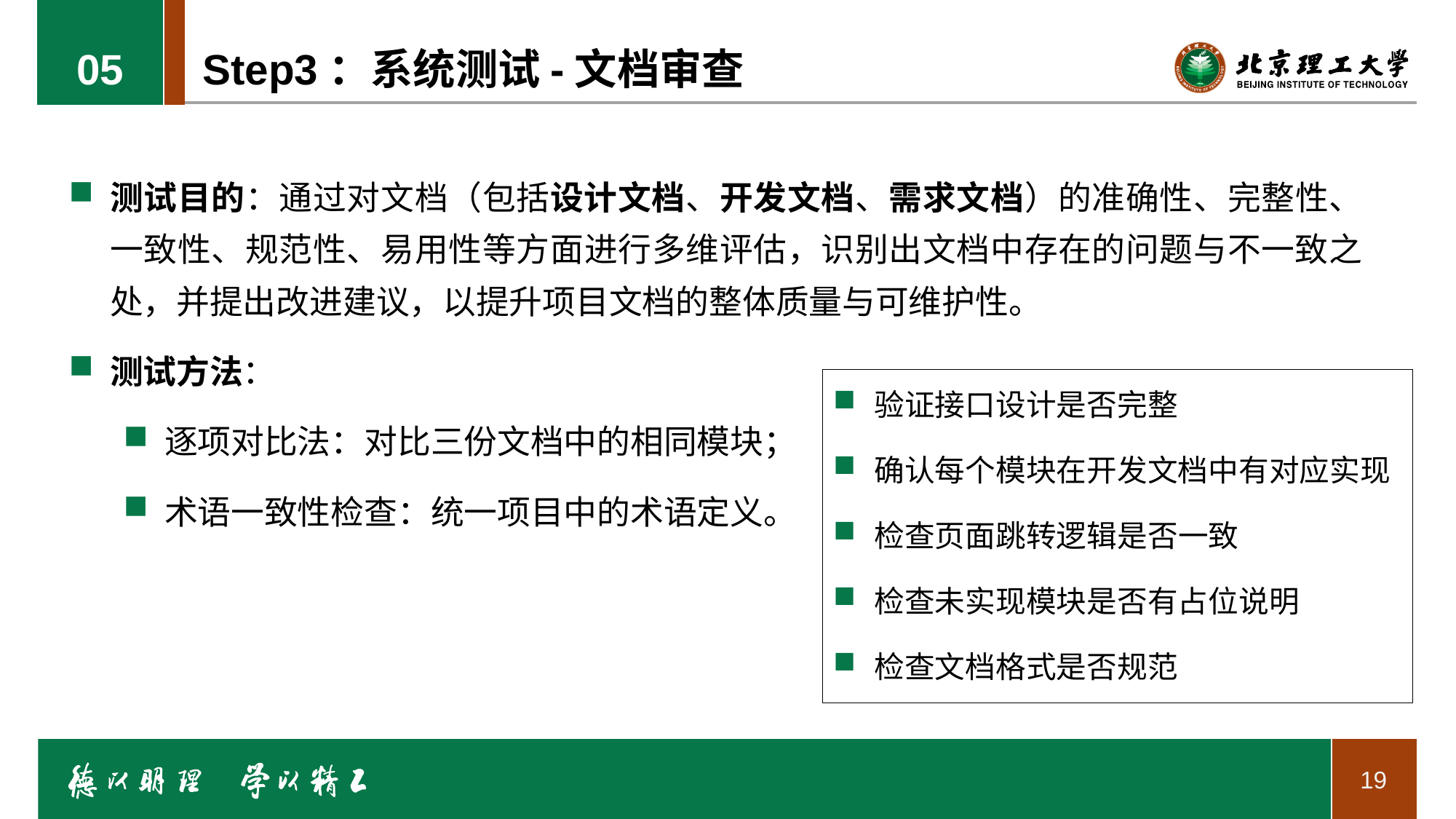

05
# Step3：系统测试-文档审查
测试目的：通过对文档（包括设计文档、开发文档、需求文档）的准确性、完整性、一致性、规范性、易用性等方面进行多维评估，识别出文档中存在的问题与不一致之处，并提出改进建议，以提升项目文档的整体质量与可维护性。
测试方法：
逐项对比法：对比三份文档中的相同模块；
术语一致性检查：统一项目中的术语定义。
验证接口设计是否完整
确认每个模块在开发文档中有对应实现
检查页面跳转逻辑是否一致
检查未实现模块是否有占位说明
检查文档格式是否规范